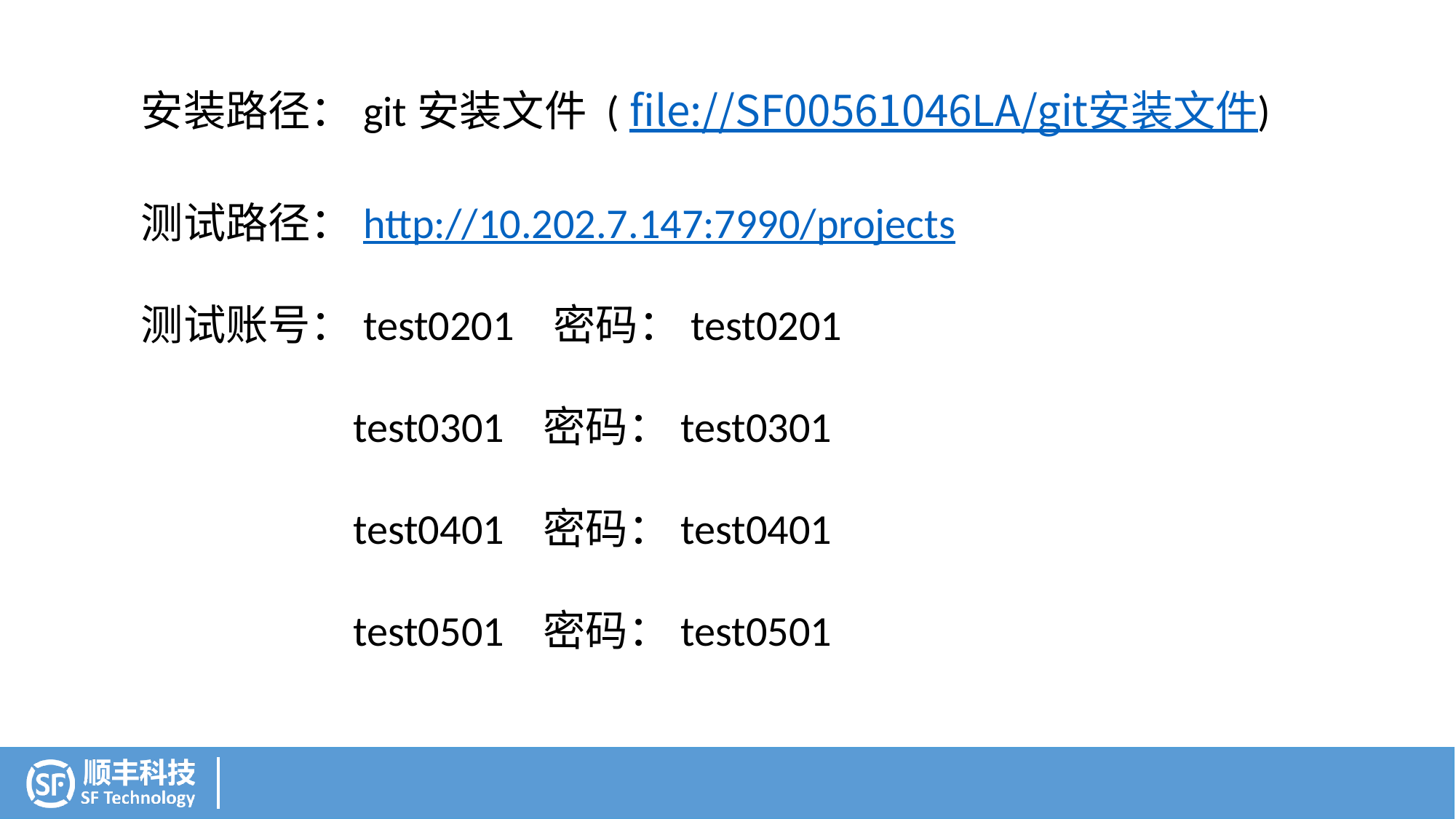

安装路径：git安装文件 (file://SF00561046LA/git安装文件)

测试路径：http://10.202.7.147:7990/projects

测试账号：test0201   密码：test0201

                      test0301   密码：test0301

                      test0401   密码：test0401

                      test0501   密码：test0501